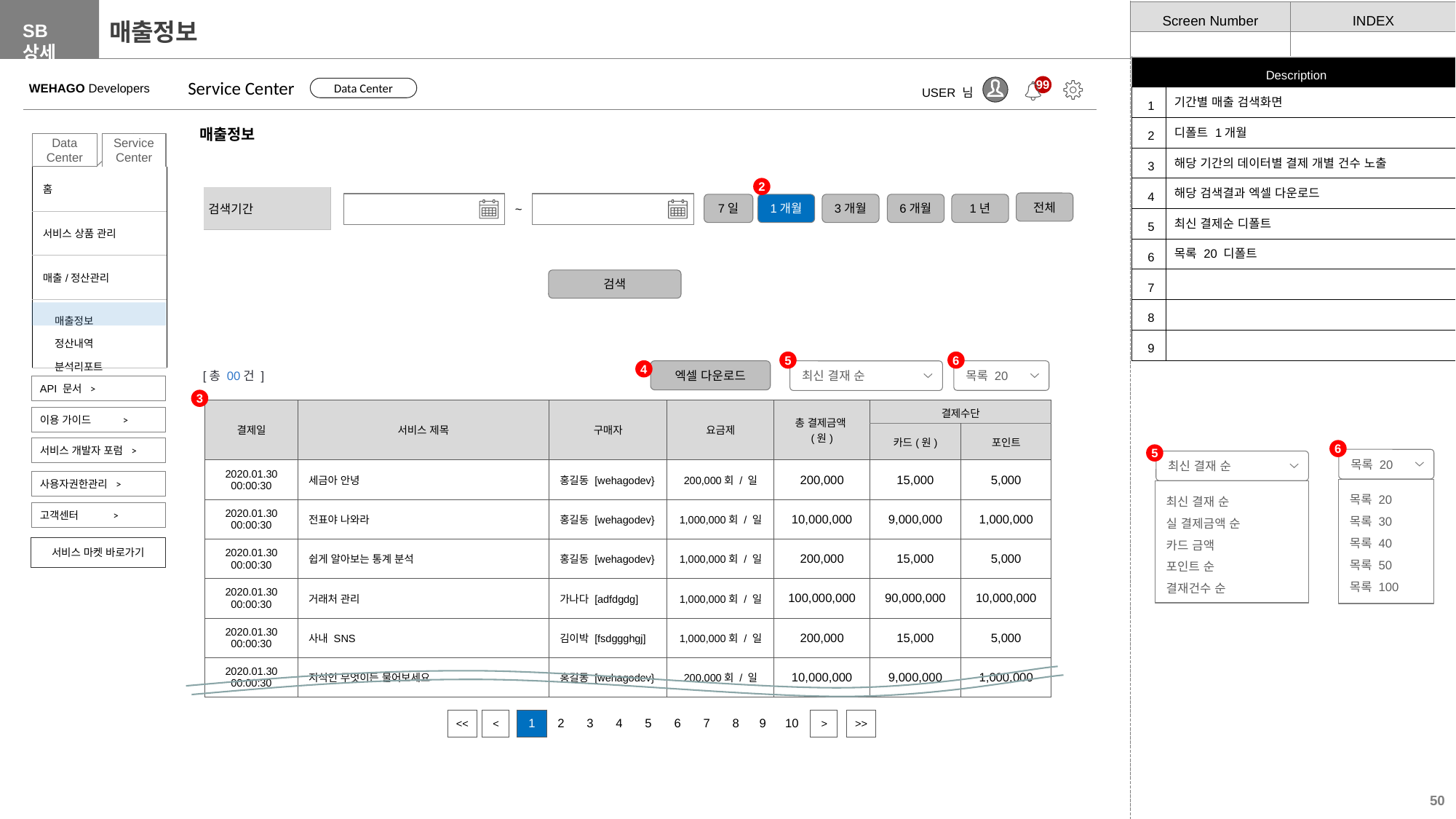

# 매출정보
| Description |  |
| --- | --- |
| 1 | 기간별 매출 검색화면 |
| 2 | 디폴트 1개월 |
| 3 | 해당 기간의 데이터별 결제 개별 건수 노출 |
| 4 | 해당 검색결과 엑셀 다운로드 |
| 5 | 최신 결제순 디폴트 |
| 6 | 목록 20 디폴트 |
| 7 |  |
| 8 |  |
| 9 |  |
Service Center
WEHAGO Developers
99

Data Center
USER 님

매출정보
Service Center
Data Center
| 홈 |
| --- |
| 서비스 상품 관리 |
| 매출/정산관리 |
| 매출정보 정산내역 분석리포트 |
2
| 검색기간 |  |
| --- | --- |
전체

7일
1개월
3개월
6개월
1년
~

검색

5
6
4
엑셀 다운로드
목록 20

최신 결재 순

[총 00건 ]
API 문서  >
3
| 결제일 | 서비스 제목 | 구매자 | 요금제 | 총 결제금액(원) | 결제수단 |  |
| --- | --- | --- | --- | --- | --- | --- |
|  |  |  |  |  | 카드(원) | 포인트 |
| 2020.01.30 00:00:30 | 세금아 안녕 | 홍길동 [wehagodev} | 200,000회 / 일 | 200,000 | 15,000 | 5,000 |
| 2020.01.30 00:00:30 | 전표야 나와라 | 홍길동 [wehagodev} | 1,000,000회 / 일 | 10,000,000 | 9,000,000 | 1,000,000 |
| 2020.01.30 00:00:30 | 쉽게 알아보는 통계 분석 | 홍길동 [wehagodev} | 1,000,000회 / 일 | 200,000 | 15,000 | 5,000 |
| 2020.01.30 00:00:30 | 거래처 관리 | 가나다 [adfdgdg] | 1,000,000회 / 일 | 100,000,000 | 90,000,000 | 10,000,000 |
| 2020.01.30 00:00:30 | 사내 SNS | 김이박 [fsdggghgj] | 1,000,000회 / 일 | 200,000 | 15,000 | 5,000 |
| 2020.01.30 00:00:30 | 지식인 무엇이든 물어보세요 | 홍길동 [wehagodev} | 200,000회 / 일 | 10,000,000 | 9,000,000 | 1,000,000 |
이용 가이드          >
서비스 개발자 포럼  >
6
5
목록 20

최신 결재 순

사용자권한관리  >
목록 20
목록 30
목록 40
목록 50
목록 100
최신 결재 순
실 결제금액 순
카드 금액
포인트 순
결재건수 순
고객센터           >
서비스 마켓 바로가기

| 1 | 2 | 3 | 4 | 5 | 6 | 7 | 8 | 9 | 10 |
| --- | --- | --- | --- | --- | --- | --- | --- | --- | --- |
| << |
| --- |
| < |
| --- |
| > |
| --- |
| >> |
| --- |